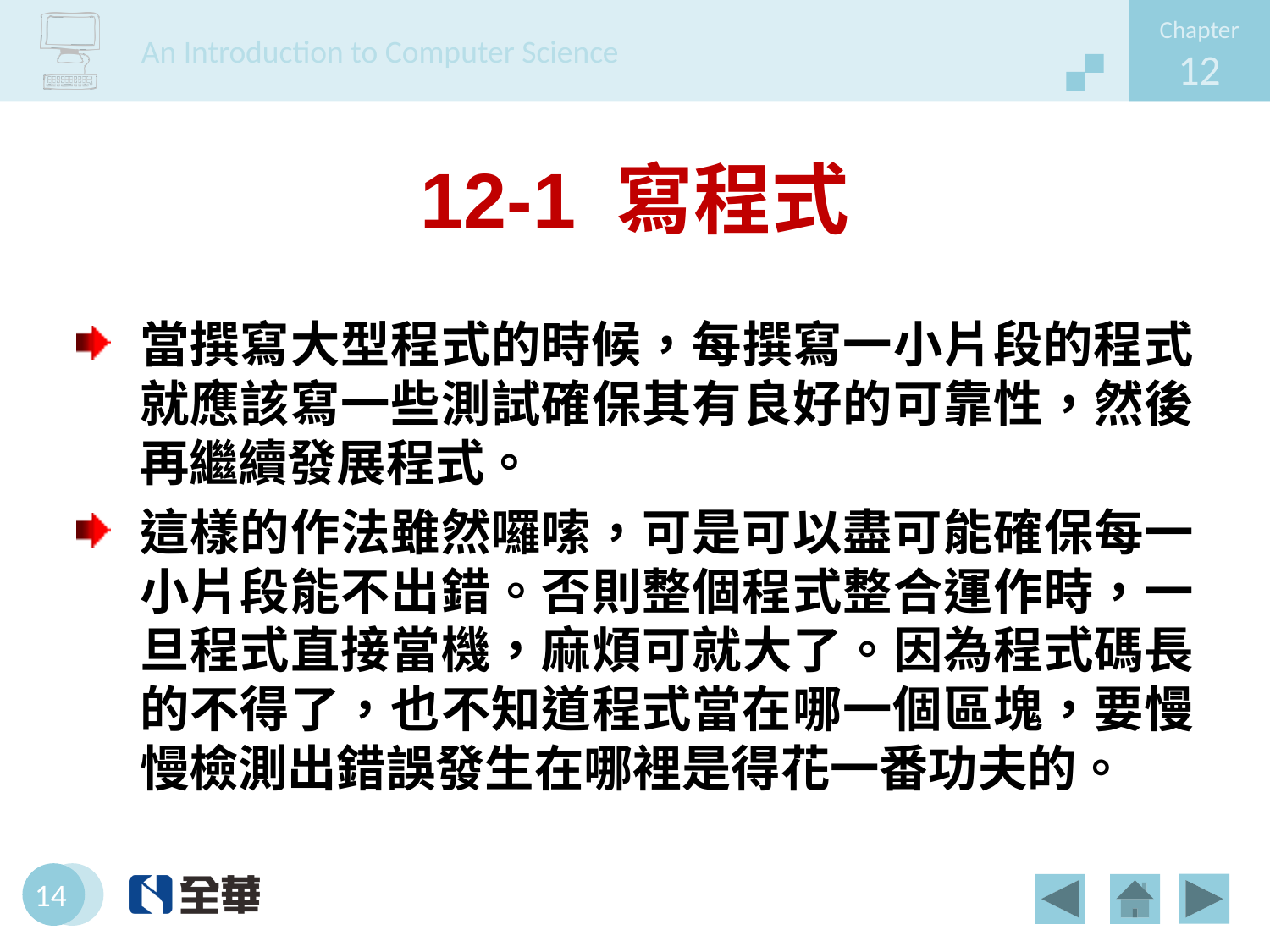

# 12-1 寫程式
當撰寫大型程式的時候，每撰寫一小片段的程式就應該寫一些測試確保其有良好的可靠性，然後再繼續發展程式。
這樣的作法雖然囉嗦，可是可以盡可能確保每一小片段能不出錯。否則整個程式整合運作時，一旦程式直接當機，麻煩可就大了。因為程式碼長的不得了，也不知道程式當在哪一個區塊，要慢慢檢測出錯誤發生在哪裡是得花一番功夫的。